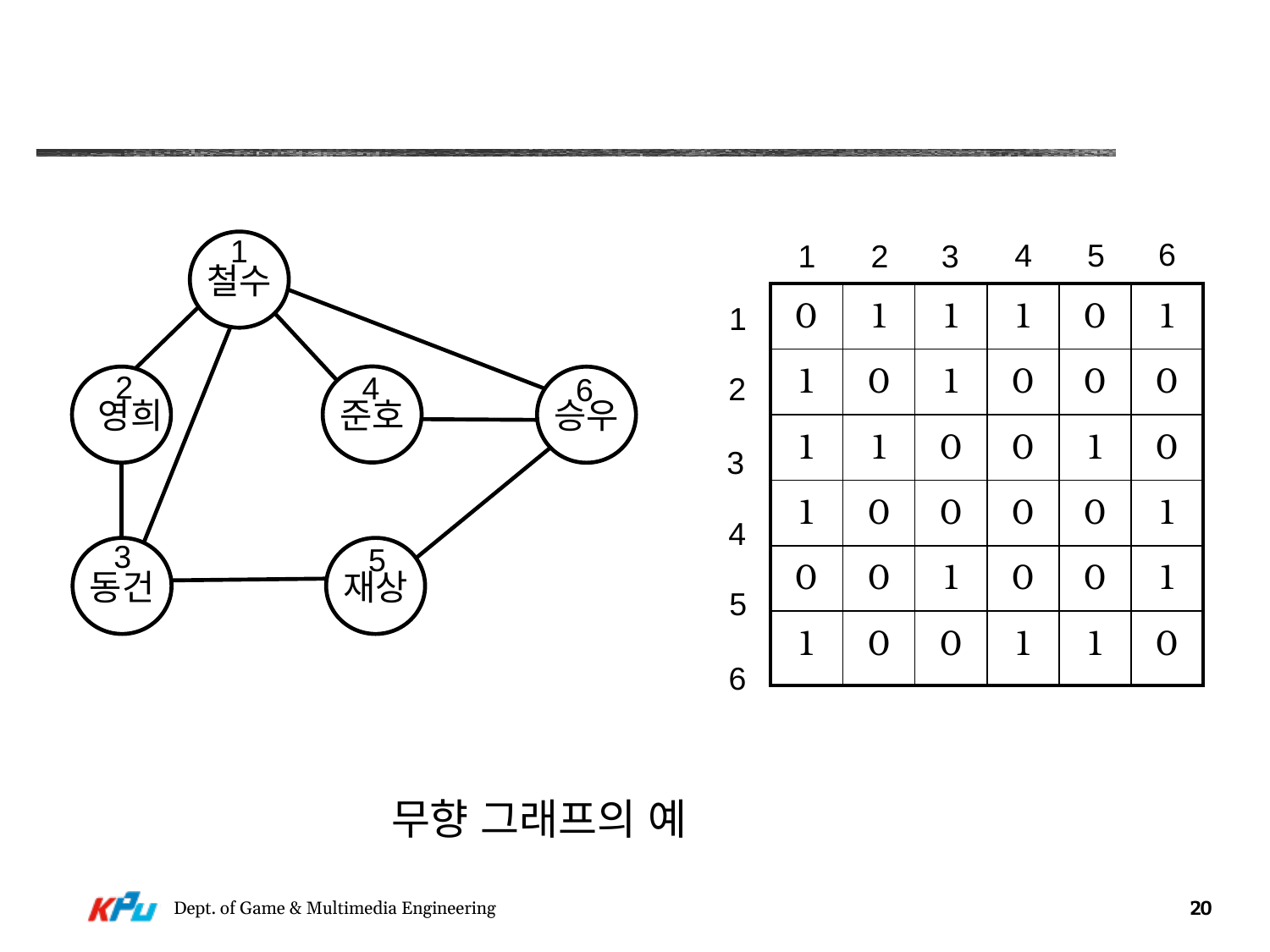

#

1
6
4
5
1
2
3
철수

준호
 영희
승우

동건
재상

| 0 | 1 | 1 | 1 | 0 | 1 |
| --- | --- | --- | --- | --- | --- |
| 1 | 0 | 1 | 0 | 0 | 0 |
| 1 | 1 | 0 | 0 | 1 | 0 |
| 1 | 0 | 0 | 0 | 0 | 1 |
| 0 | 0 | 1 | 0 | 0 | 1 |
| 1 | 0 | 0 | 1 | 1 | 0 |
1
2
4
2
6
3
4
3
5
5
6
무향 그래프의 예
Dept. of Game & Multimedia Engineering
20